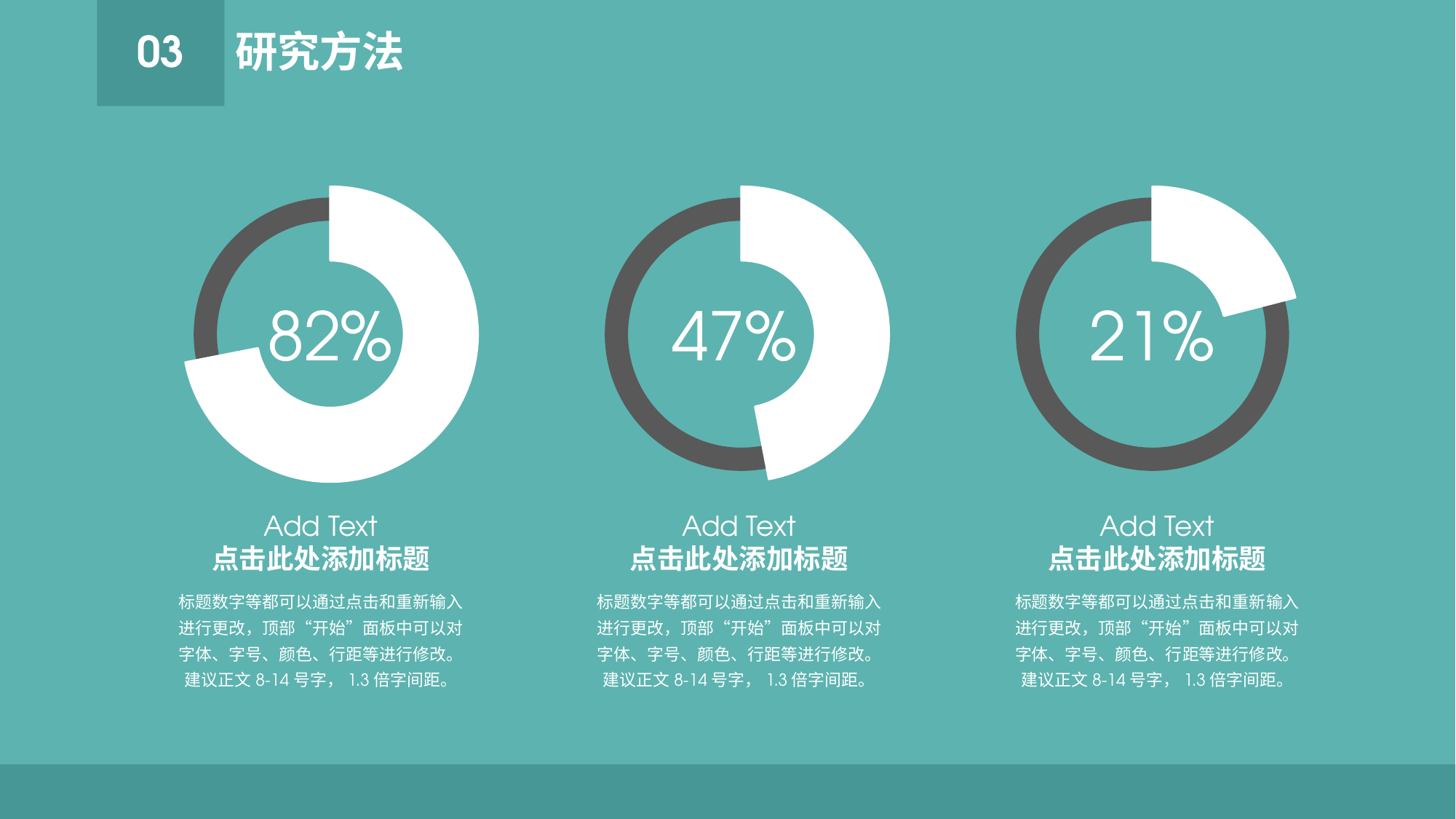

03
研究方法

### Chart

| Category | 销售额 |
|---|---|
| 第一季度 | 0.47 |
| 第二季度 | 0.53 |

### Chart

| Category | 销售额 |
|---|---|
| 第一季度 | 0.82 |
| 第二季度 | 0.32 |

### Chart

| Category | 销售额 |
|---|---|
| 第一季度 | 0.21 |
| 第二季度 | 0.79 |

82%
47%
21%
Add Text
点击此处添加标题
Add Text
点击此处添加标题
Add Text
点击此处添加标题
标题数字等都可以通过点击和重新输入进行更改，顶部“开始”面板中可以对字体、字号、颜色、行距等进行修改。建议正文8-14号字，1.3倍字间距。
标题数字等都可以通过点击和重新输入进行更改，顶部“开始”面板中可以对字体、字号、颜色、行距等进行修改。建议正文8-14号字，1.3倍字间距。
标题数字等都可以通过点击和重新输入进行更改，顶部“开始”面板中可以对字体、字号、颜色、行距等进行修改。建议正文8-14号字，1.3倍字间距。